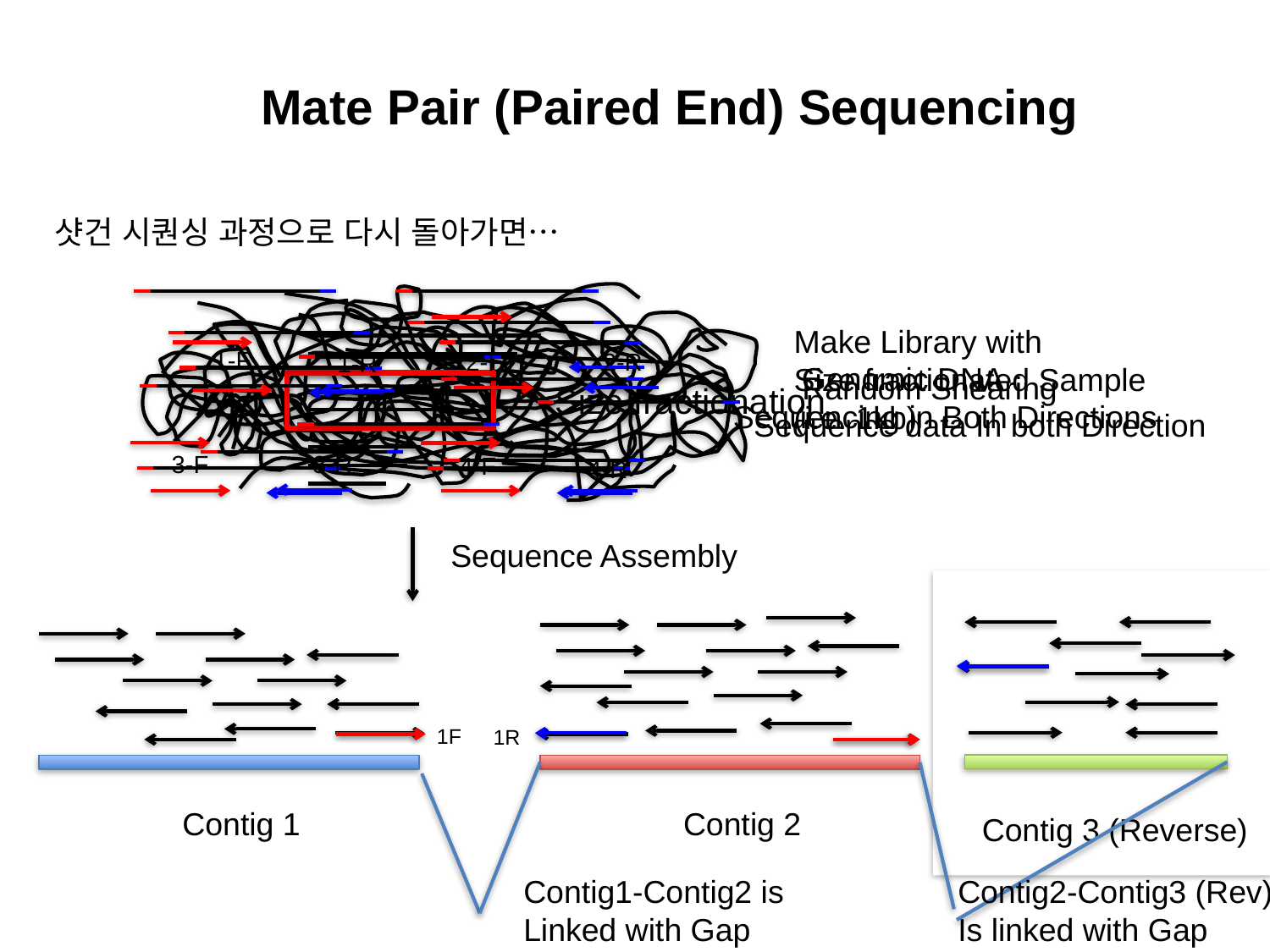

Mate Pair (Paired End) Sequencing
샷건 시퀀싱 과정으로 다시 돌아가면…

Genomic DNA

Random Shearing

Make Library with
Size fractionated Sample
(i.e. 1kb)
Sequencing in Both Directions

Size fractionation
1-F
2-F
2-R
1-R
Sequence data In both Direction
3-F
3-R
4-F
4-R
Sequence Assembly

Contig 3 (Reverse)

Contig 1
Contig 2
Contig 3
2R
2F
1F
1R
Contig2-Contig3 (Rev)
Is linked with Gap
Contig1-Contig2 is
Linked with Gap